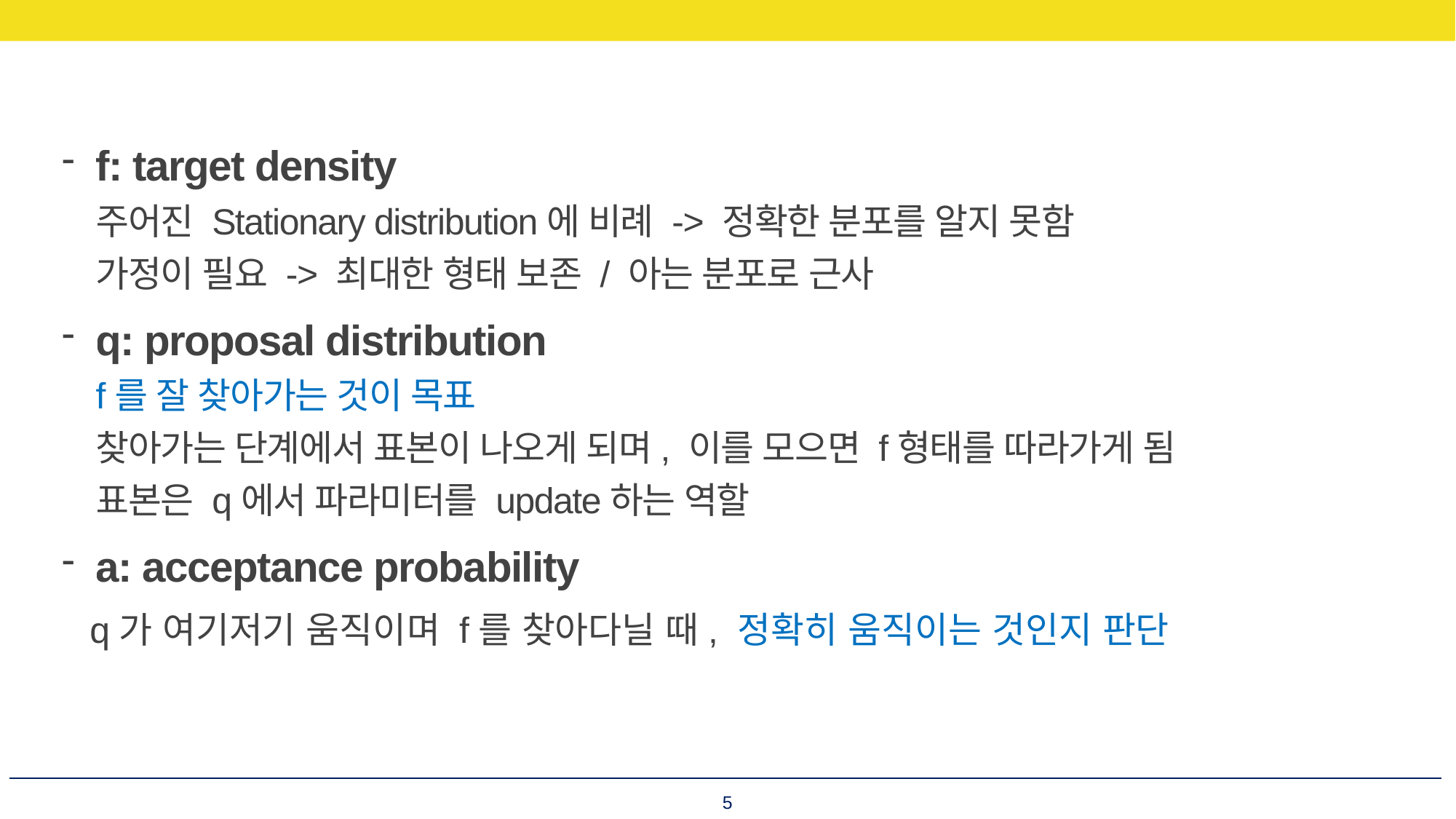

f: target density
주어진 Stationary distribution에 비례 -> 정확한 분포를 알지 못함
가정이 필요 -> 최대한 형태 보존 / 아는 분포로 근사
q: proposal distribution
f를 잘 찾아가는 것이 목표
찾아가는 단계에서 표본이 나오게 되며, 이를 모으면 f형태를 따라가게 됨
표본은 q에서 파라미터를 update하는 역할
a: acceptance probability
q가 여기저기 움직이며 f를 찾아다닐 때, 정확히 움직이는 것인지 판단
5